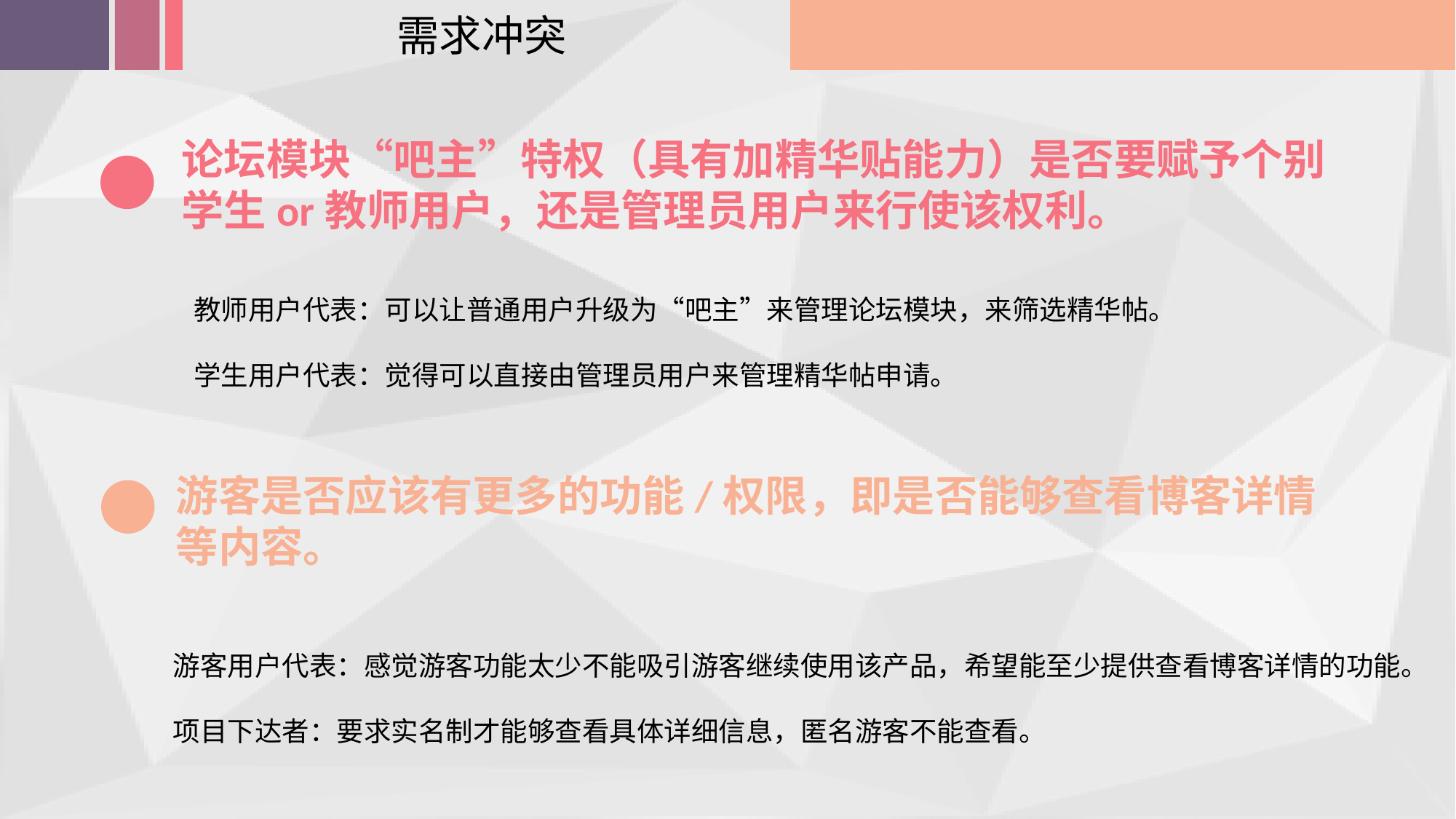

需求冲突
论坛模块“吧主”特权（具有加精华贴能力）是否要赋予个别学生or教师用户，还是管理员用户来行使该权利。

教师用户代表：可以让普通用户升级为“吧主”来管理论坛模块，来筛选精华帖。
学生用户代表：觉得可以直接由管理员用户来管理精华帖申请。
游客是否应该有更多的功能/权限，即是否能够查看博客详情等内容。

游客用户代表：感觉游客功能太少不能吸引游客继续使用该产品，希望能至少提供查看博客详情的功能。
项目下达者：要求实名制才能够查看具体详细信息，匿名游客不能查看。